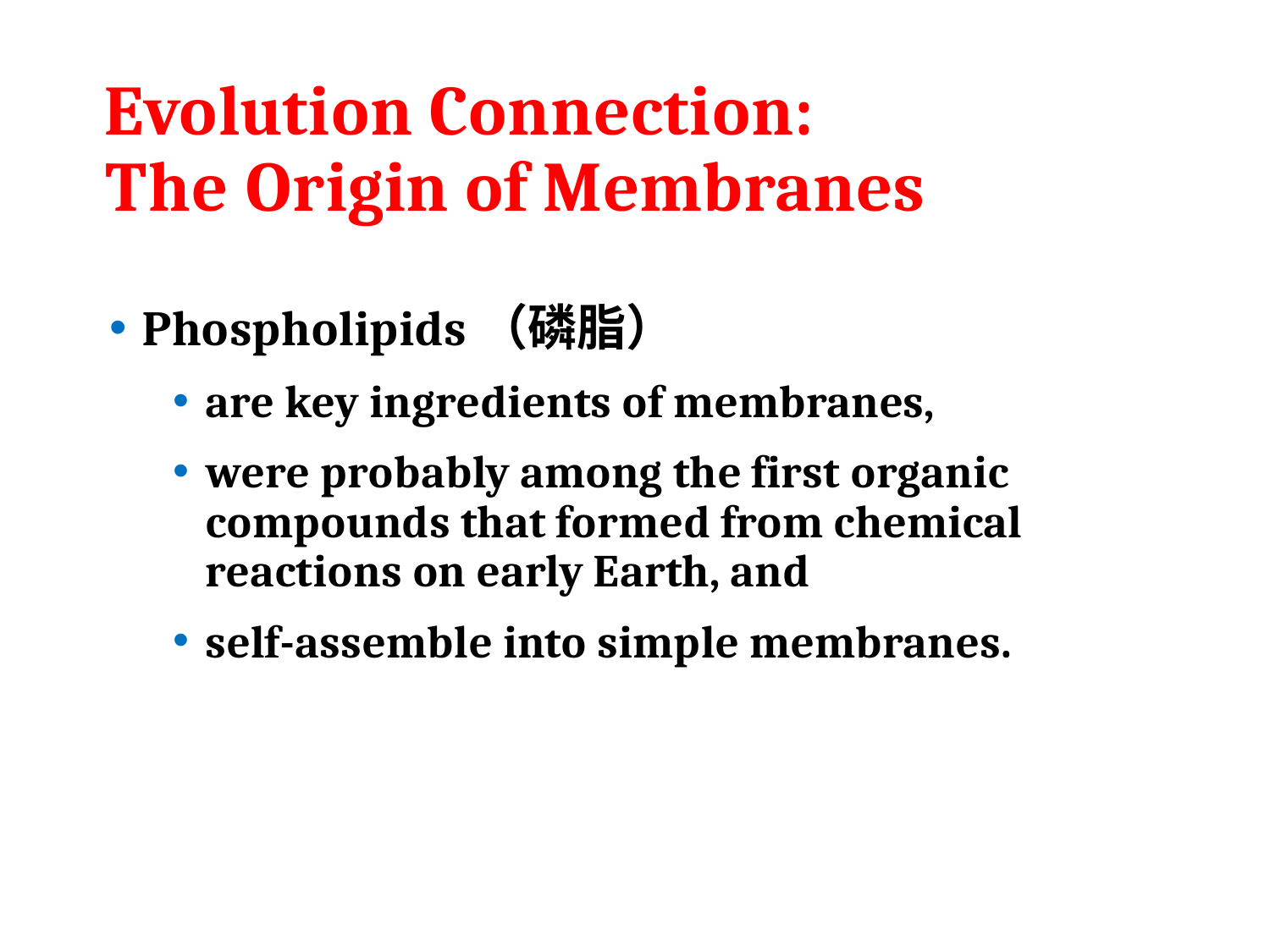

# Evolution Connection: The Origin of Membranes
Phospholipids（磷脂）
are key ingredients of membranes,
were probably among the first organic compounds that formed from chemical reactions on early Earth, and
self-assemble into simple membranes.